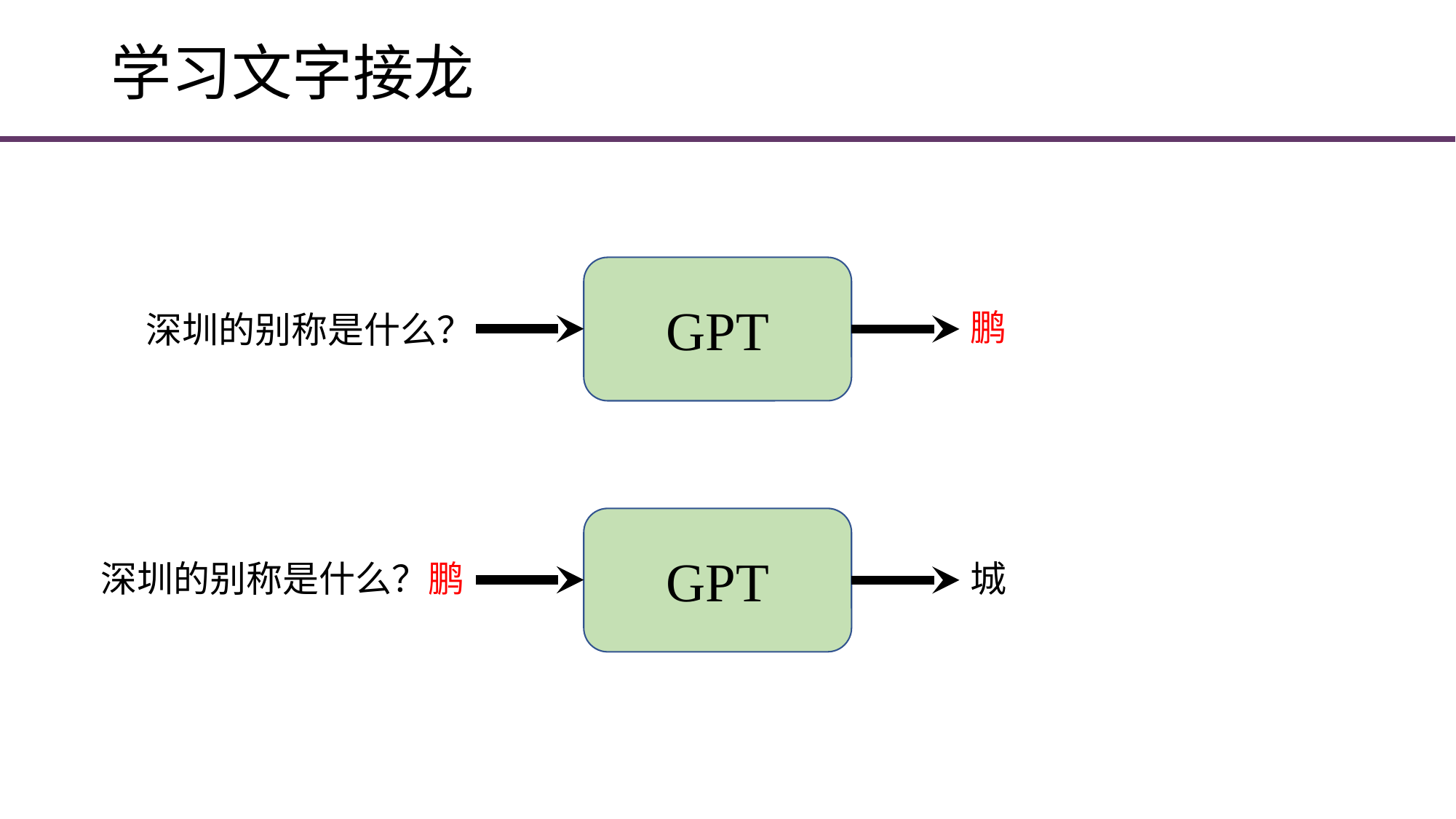

# 学习文字接龙
GPT
鹏
深圳的别称是什么？
GPT
深圳的别称是什么？鹏
城